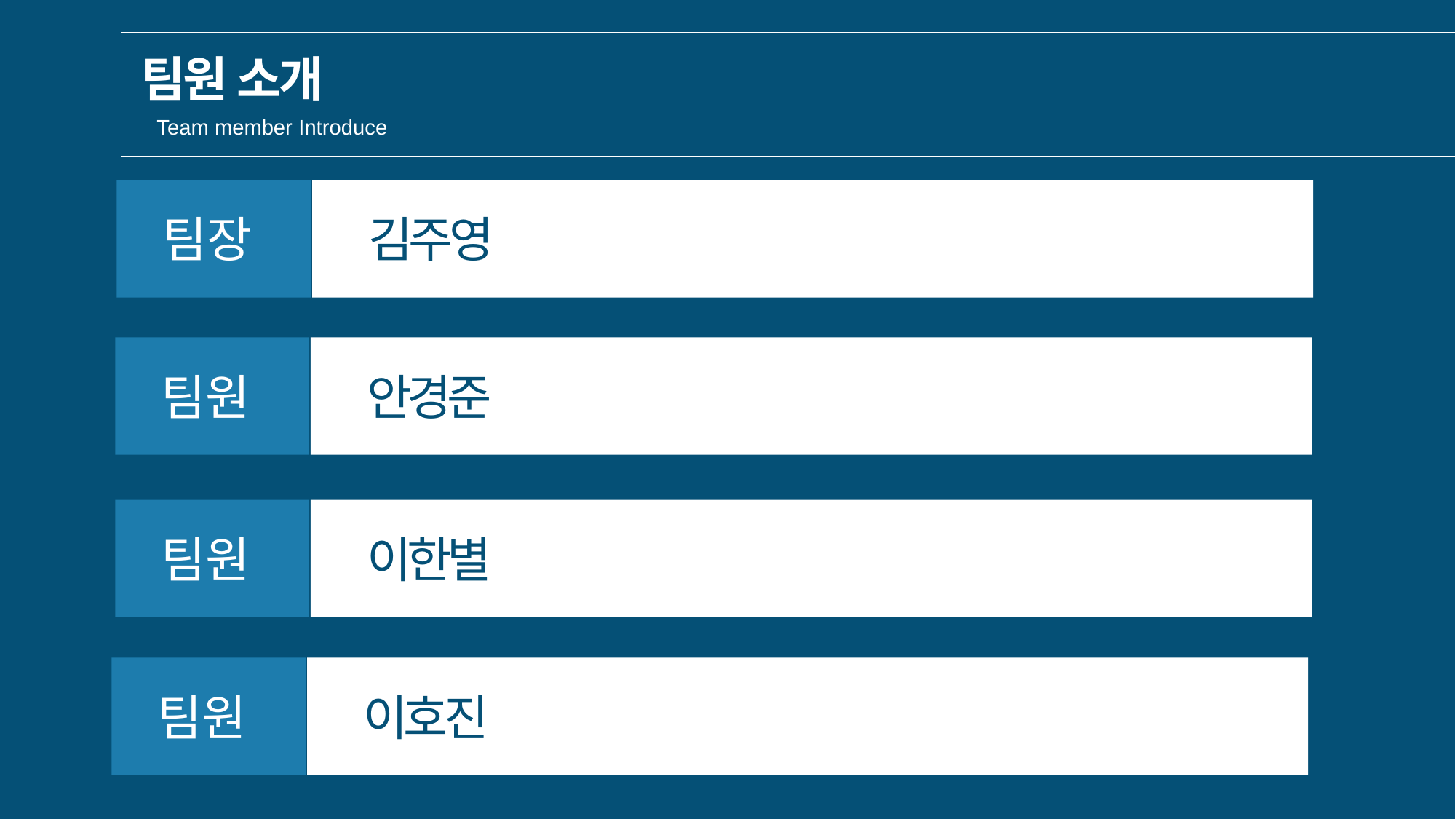

팀원 소개
Team member Introduce

팀장
김주영

팀원
안경준

팀원
이한별

팀원
이호진